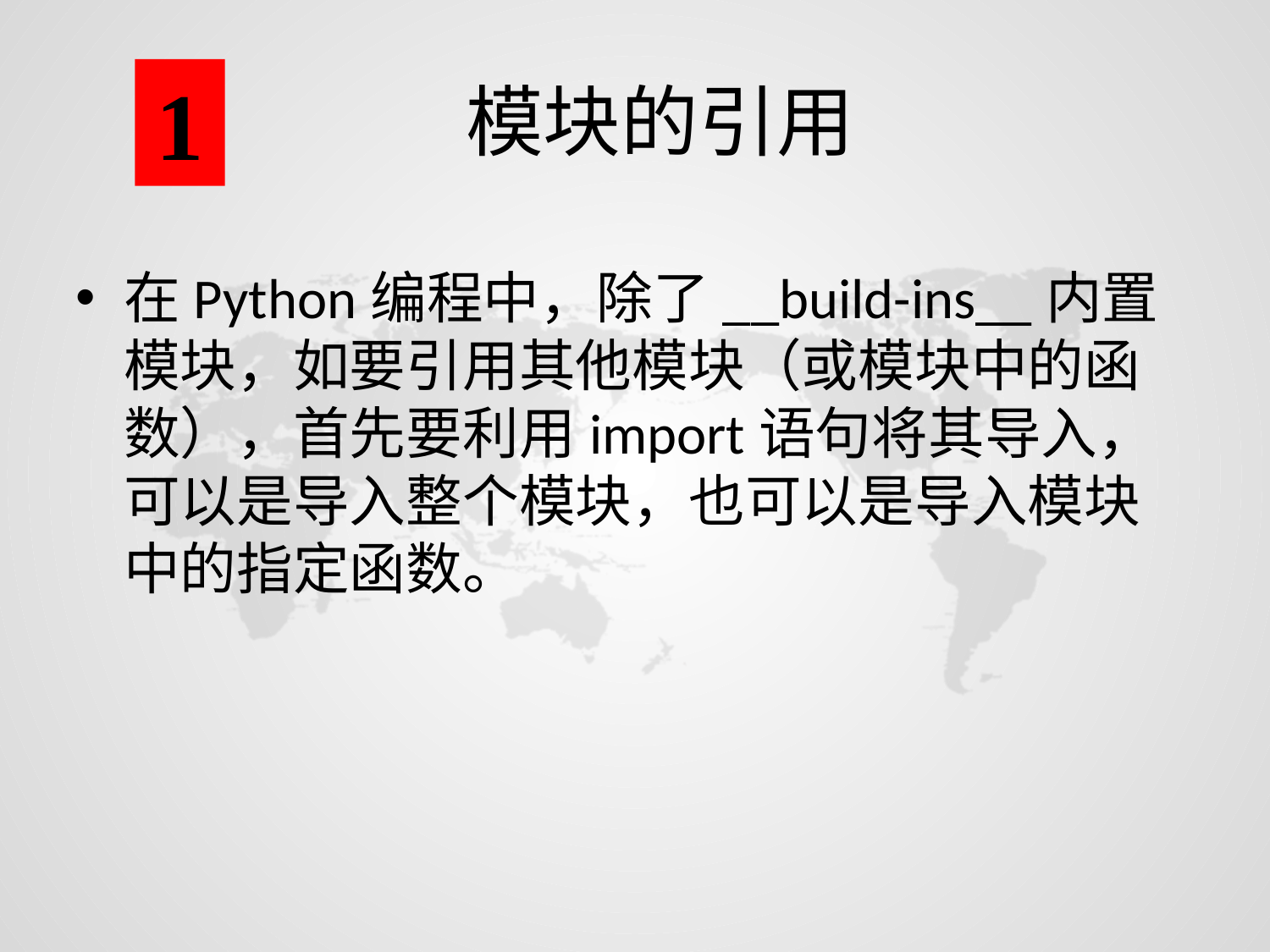

1
# 模块的引用
在Python编程中，除了__build-ins__内置模块，如要引用其他模块（或模块中的函数），首先要利用import语句将其导入，可以是导入整个模块，也可以是导入模块中的指定函数。